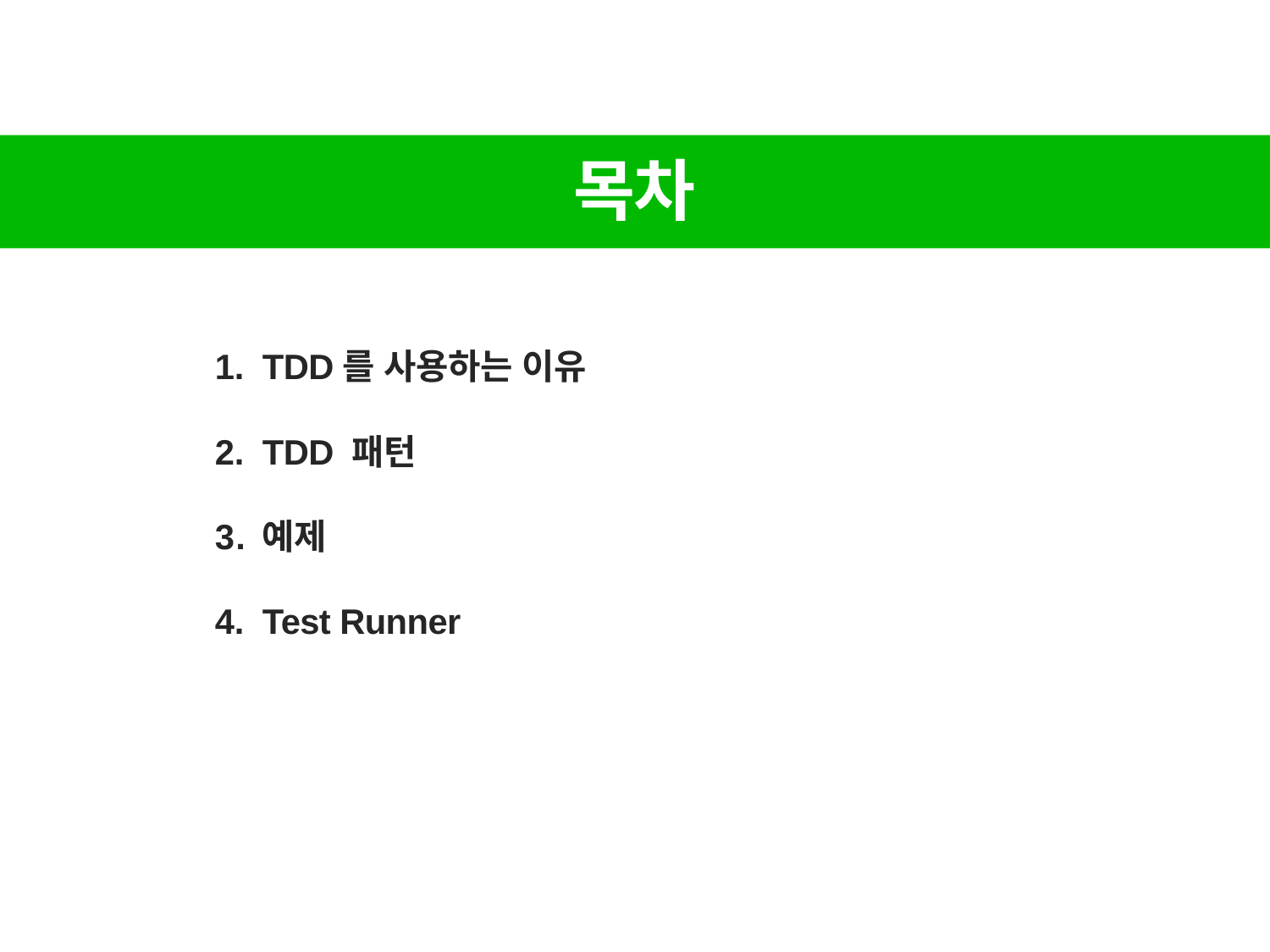

목차

TDD를 사용하는 이유

TDD 패턴

예제

Test Runner